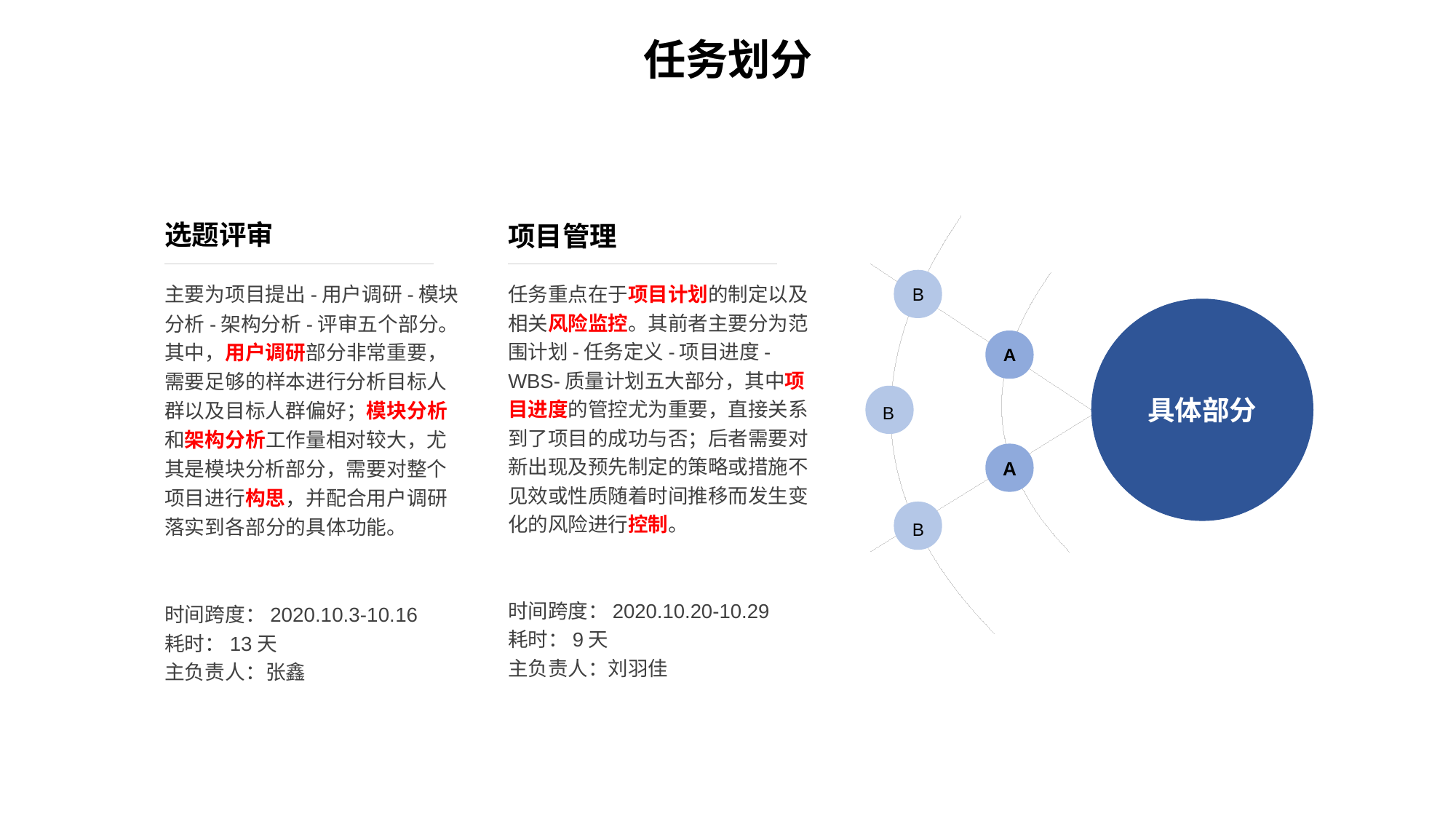

任务划分
选题评审

主要为项目提出-用户调研-模块分析-架构分析-评审五个部分。其中，用户调研部分非常重要，需要足够的样本进行分析目标人群以及目标人群偏好；模块分析和架构分析工作量相对较大，尤其是模块分析部分，需要对整个项目进行构思，并配合用户调研落实到各部分的具体功能。

时间跨度：2020.10.3-10.16
耗时：13天
主负责人：张鑫
项目管理

任务重点在于项目计划的制定以及相关风险监控。其前者主要分为范围计划-任务定义-项目进度-WBS-质量计划五大部分，其中项目进度的管控尤为重要，直接关系到了项目的成功与否；后者需要对新出现及预先制定的策略或措施不见效或性质随着时间推移而发生变化的风险进行控制。

时间跨度：2020.10.20-10.29
耗时：9天
主负责人：刘羽佳

B
具体部分

A

B

A

B